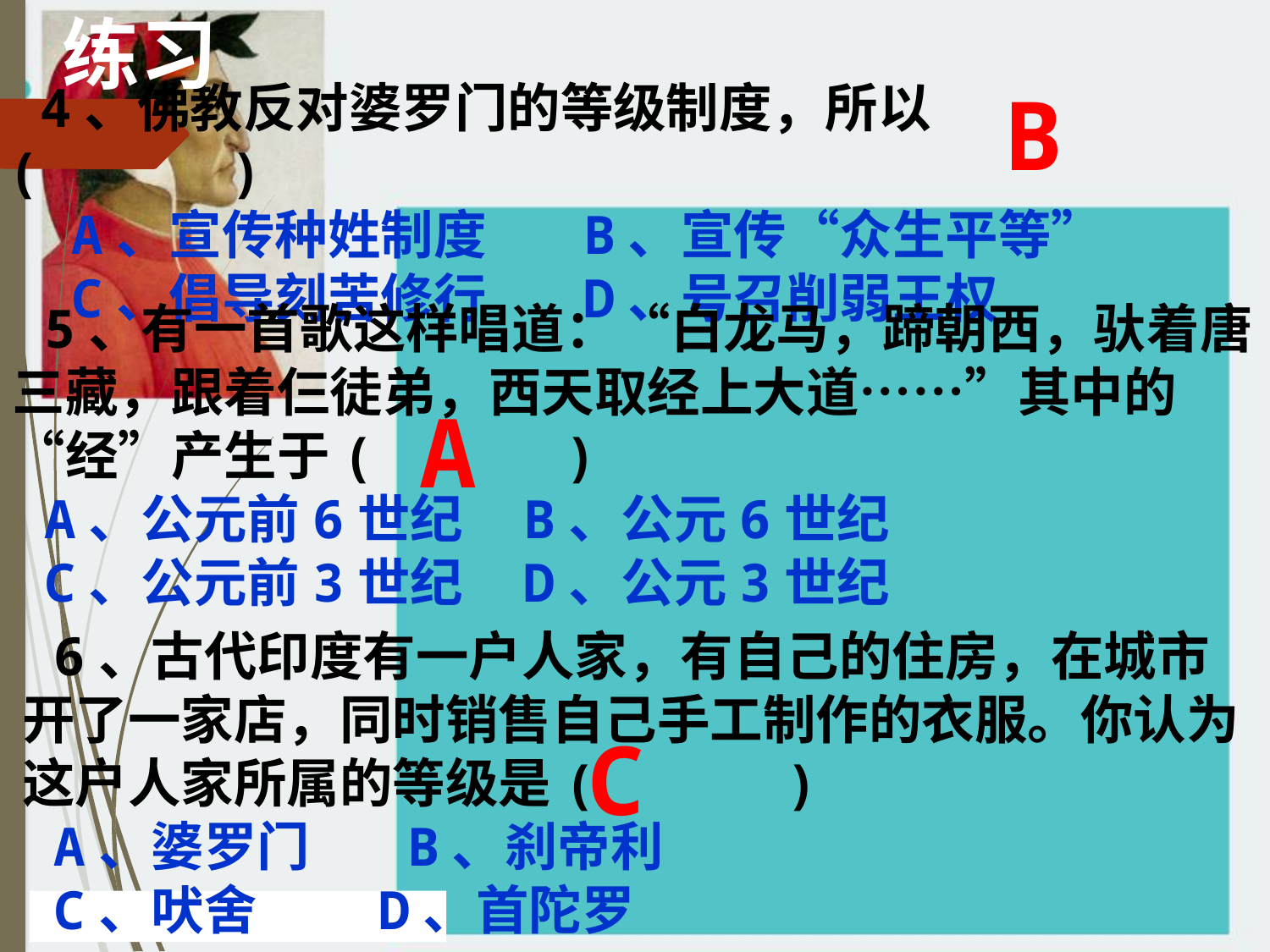

练习
B
4、佛教反对婆罗门的等级制度，所以(      )
 A、宣传种姓制度       B、宣传“众生平等”
 C、倡导刻苦修行       D、号召削弱王权
5、有一首歌这样唱道：“白龙马，蹄朝西，驮着唐三藏，跟着仨徒弟，西天取经上大道……”其中的“经”产生于(      )
A、公元前6世纪    B、公元6世纪
C、公元前3世纪    D、公元3世纪
A
6、古代印度有一户人家，有自己的住房，在城市开了一家店，同时销售自己手工制作的衣服。你认为这户人家所属的等级是(      )
A、婆罗门       B、刹帝利
C、吠舍         D、首陀罗
C